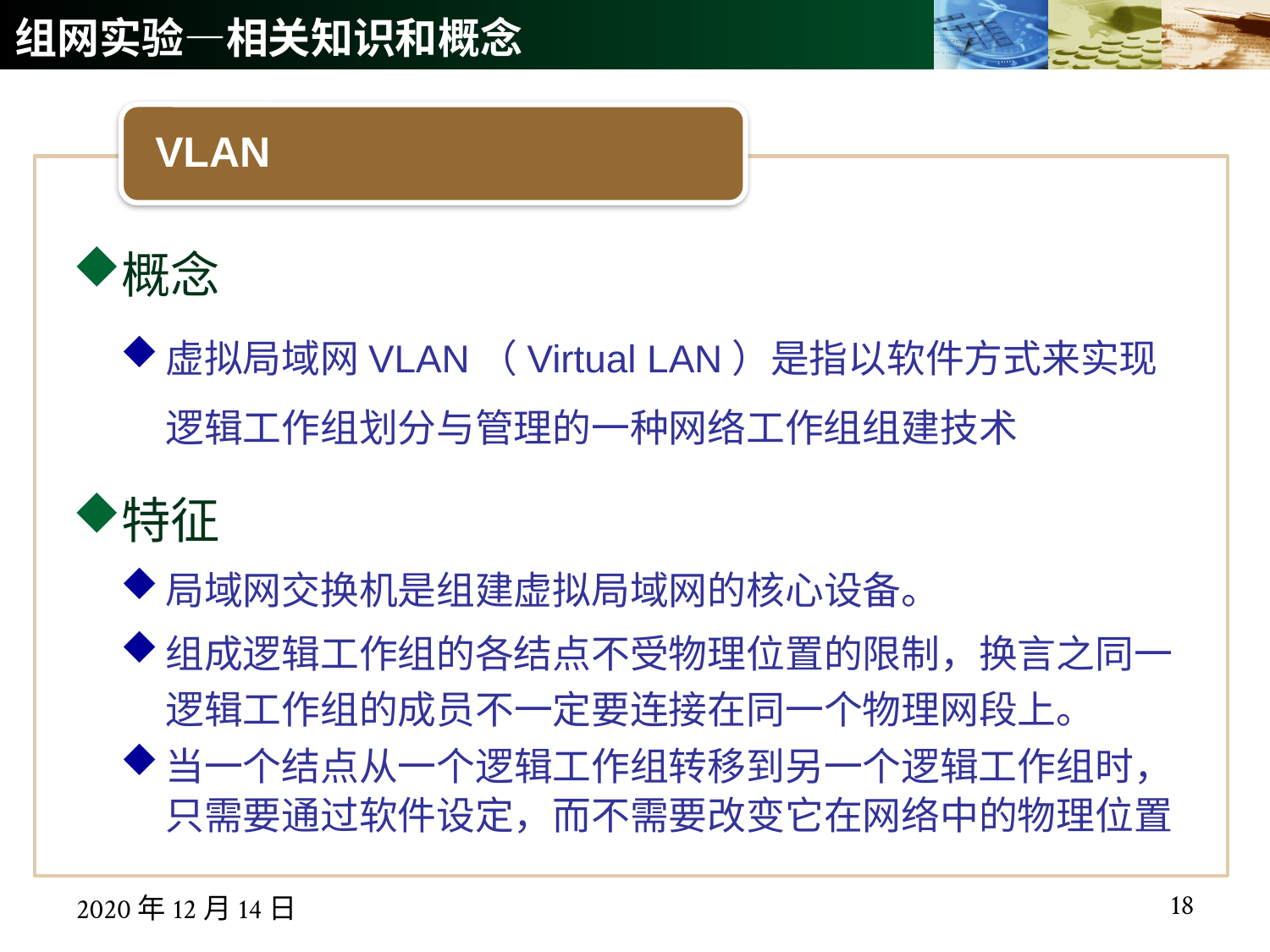

# 组网实验—相关知识和概念

VLAN

概念
虚拟局域网VLAN（Virtual LAN）是指以软件方式来实现逻辑工作组划分与管理的一种网络工作组组建技术
特征
局域网交换机是组建虚拟局域网的核心设备。
组成逻辑工作组的各结点不受物理位置的限制，换言之同一逻辑工作组的成员不一定要连接在同一个物理网段上。
当一个结点从一个逻辑工作组转移到另一个逻辑工作组时，只需要通过软件设定，而不需要改变它在网络中的物理位置

18
2020年12月14日